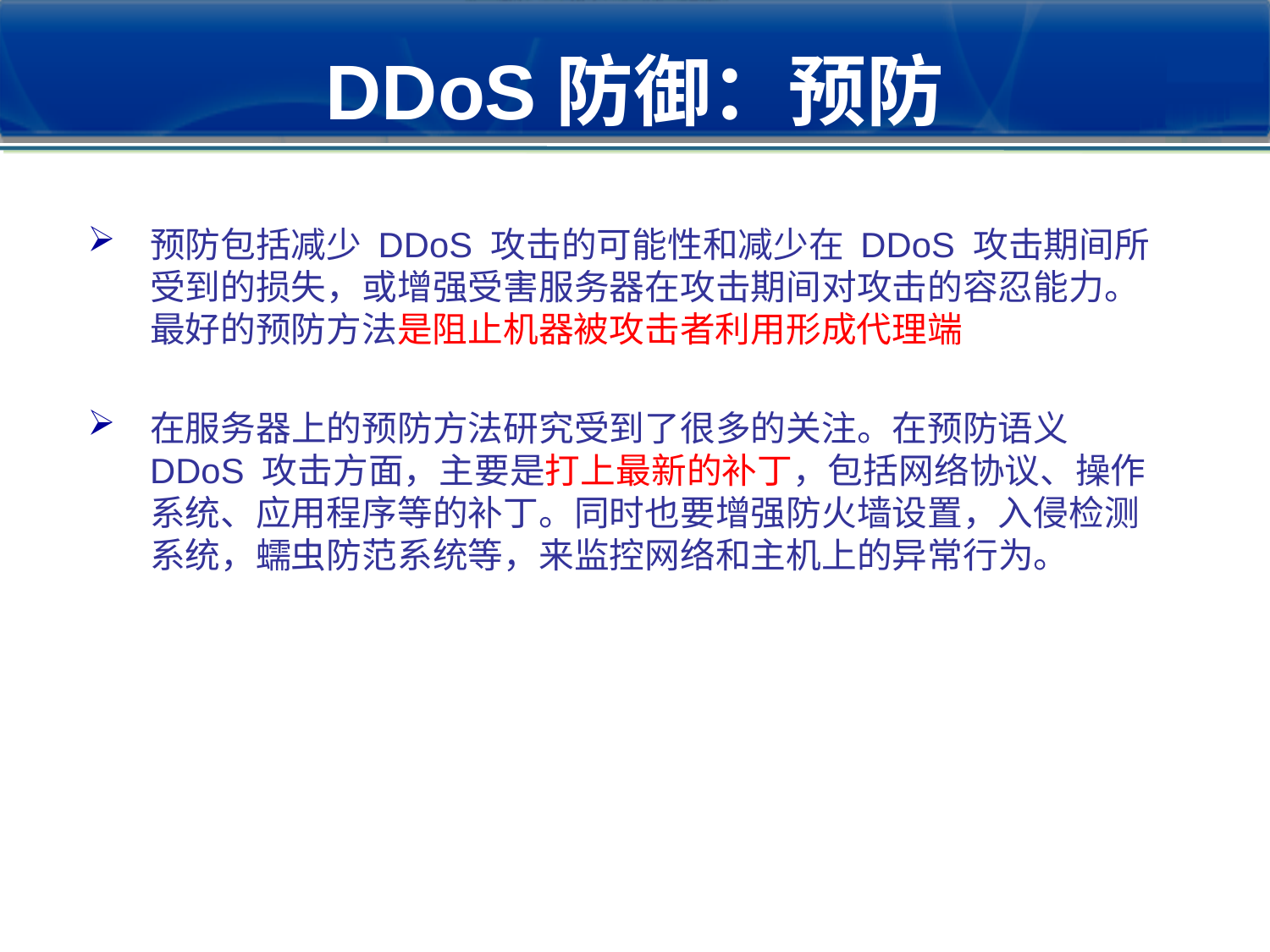

# DDoS防御：预防
预防包括减少 DDoS 攻击的可能性和减少在 DDoS 攻击期间所受到的损失，或增强受害服务器在攻击期间对攻击的容忍能力。最好的预防方法是阻止机器被攻击者利用形成代理端

在服务器上的预防方法研究受到了很多的关注。在预防语义 DDoS 攻击方面，主要是打上最新的补丁，包括网络协议、操作系统、应用程序等的补丁。同时也要增强防火墙设置，入侵检测系统，蠕虫防范系统等，来监控网络和主机上的异常行为。